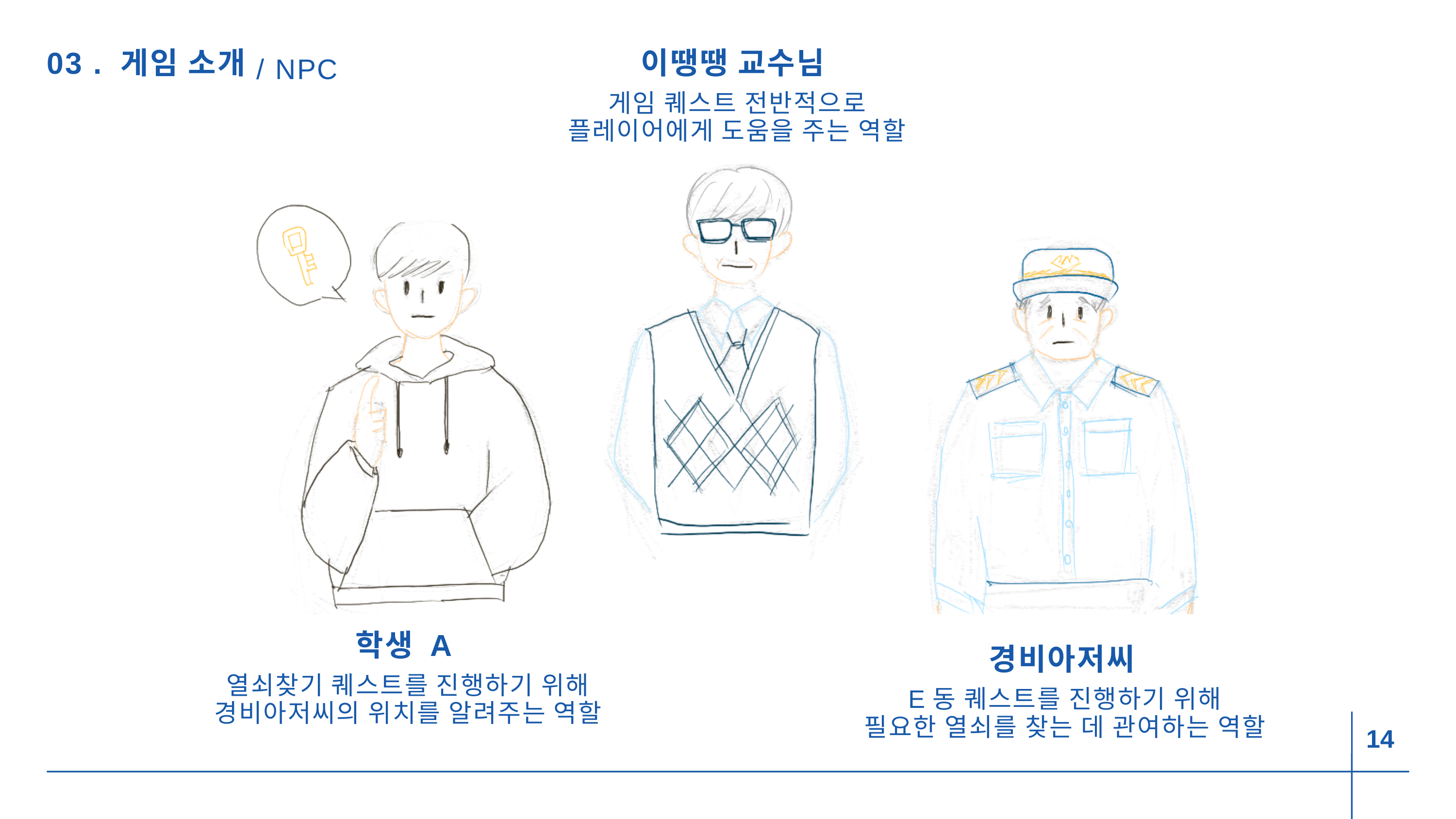

/ NPC
03 . 게임 소개
이땡땡 교수님
게임 퀘스트 전반적으로
플레이어에게 도움을 주는 역할

학생 A
열쇠찾기 퀘스트를 진행하기 위해
경비아저씨의 위치를 알려주는 역할
경비아저씨
E동 퀘스트를 진행하기 위해
필요한 열쇠를 찾는 데 관여하는 역할

14